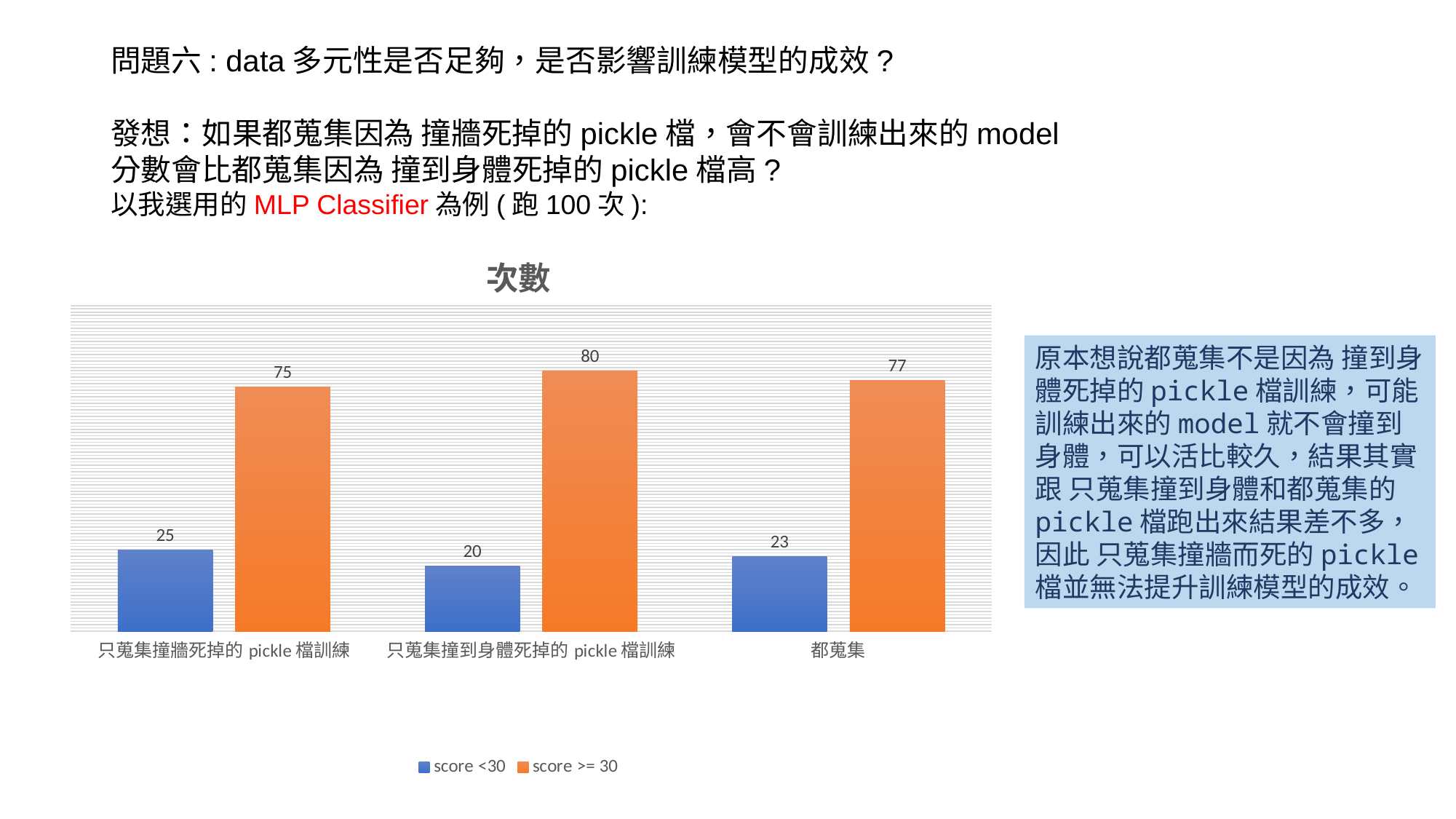

問題六: data多元性是否足夠，是否影響訓練模型的成效?

發想：如果都蒐集因為 撞牆死掉的pickle檔，會不會訓練出來的model分數會比都蒐集因為 撞到身體死掉的pickle檔高?
以我選用的MLP Classifier為例(跑100次):

### Chart: 次數

| Category | score <30 | score >= 30 |
|---|---|---|
| 只蒐集撞牆死掉的pickle檔訓練 | 25.0 | 75.0 |
| 只蒐集撞到身體死掉的pickle檔訓練 | 20.0 | 80.0 |
| 都蒐集 | 23.0 | 77.0 |
原本想說都蒐集不是因為 撞到身體死掉的pickle檔訓練，可能訓練出來的model就不會撞到身體，可以活比較久，結果其實跟 只蒐集撞到身體和都蒐集的pickle檔跑出來結果差不多，因此 只蒐集撞牆而死的pickle檔並無法提升訓練模型的成效。